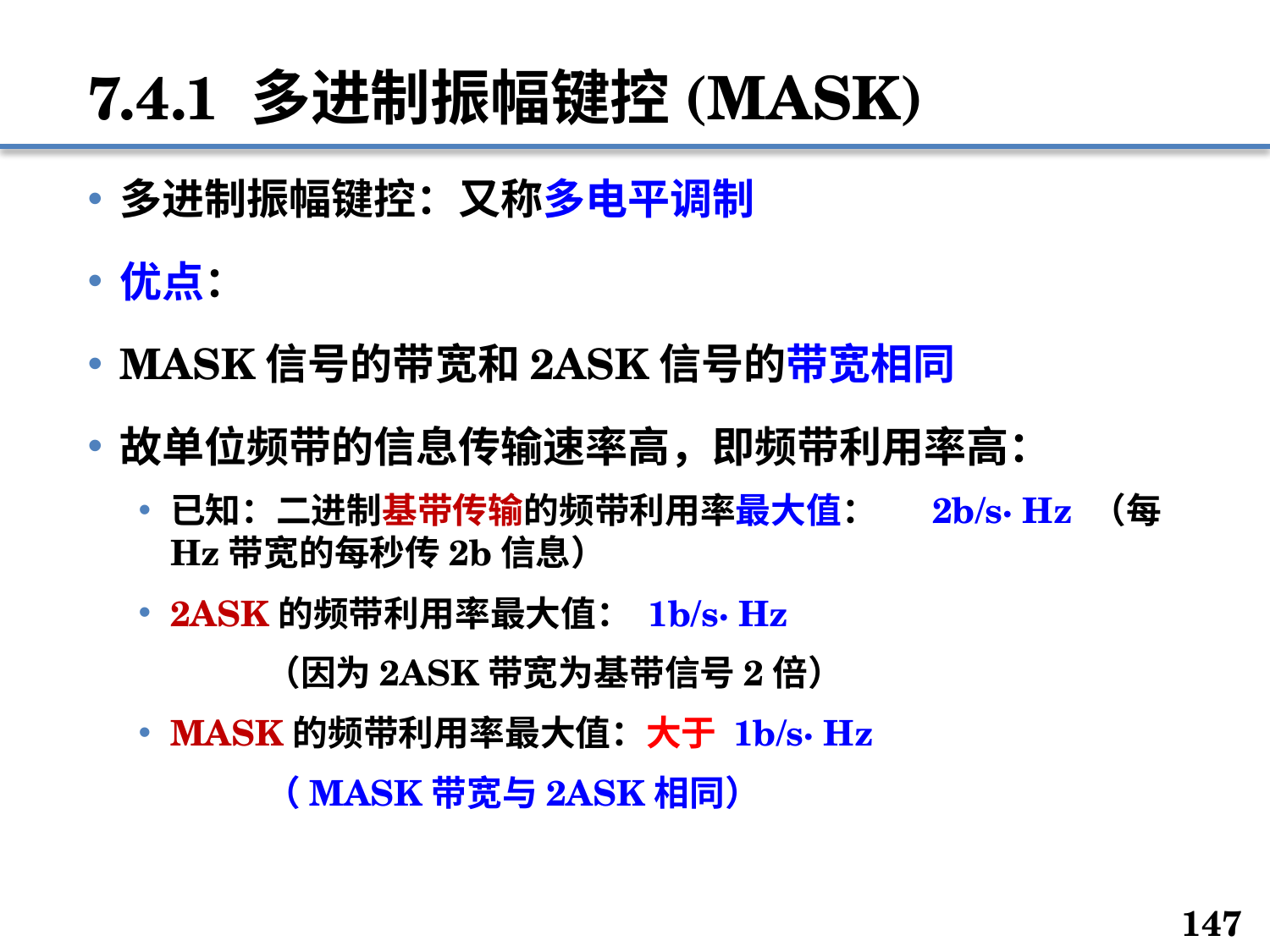

# 7.4.1 多进制振幅键控(MASK)
多进制振幅键控：又称多电平调制
优点：
MASK信号的带宽和2ASK信号的带宽相同
故单位频带的信息传输速率高，即频带利用率高：
已知：二进制基带传输的频带利用率最大值：	2b/s· Hz （每Hz带宽的每秒传2b信息）
2ASK的频带利用率最大值： 1b/s· Hz
	（因为2ASK带宽为基带信号2倍）
MASK的频带利用率最大值：大于 1b/s· Hz
	（MASK带宽与2ASK相同）
147